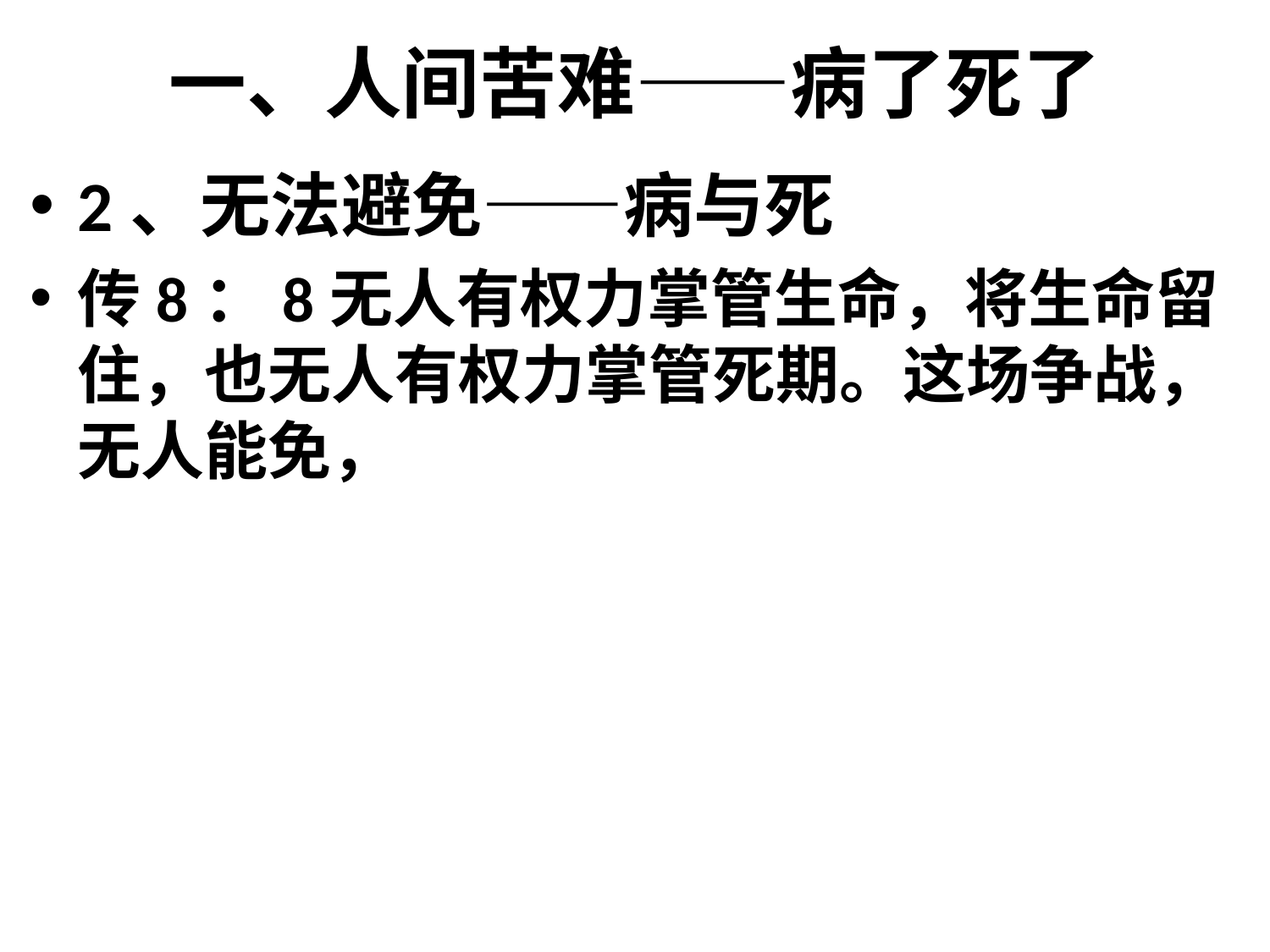

# 一、人间苦难——病了死了
2、无法避免——病与死
传8：8无人有权力掌管生命，将生命留住，也无人有权力掌管死期。这场争战，无人能免，